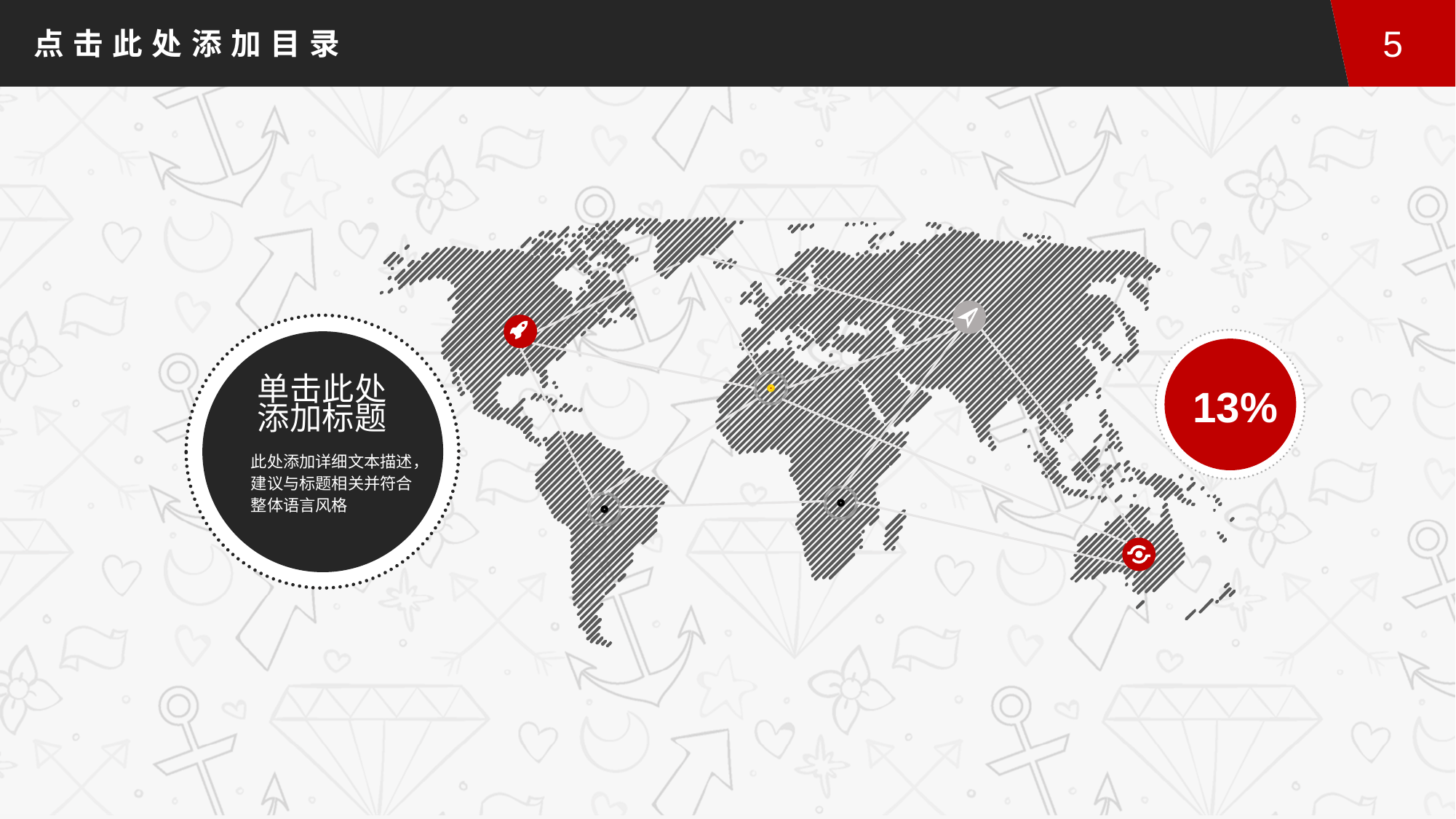

点击此处添加目录
5

单击此处
添加标题
此处添加详细文本描述，建议与标题相关并符合整体语言风格

13%